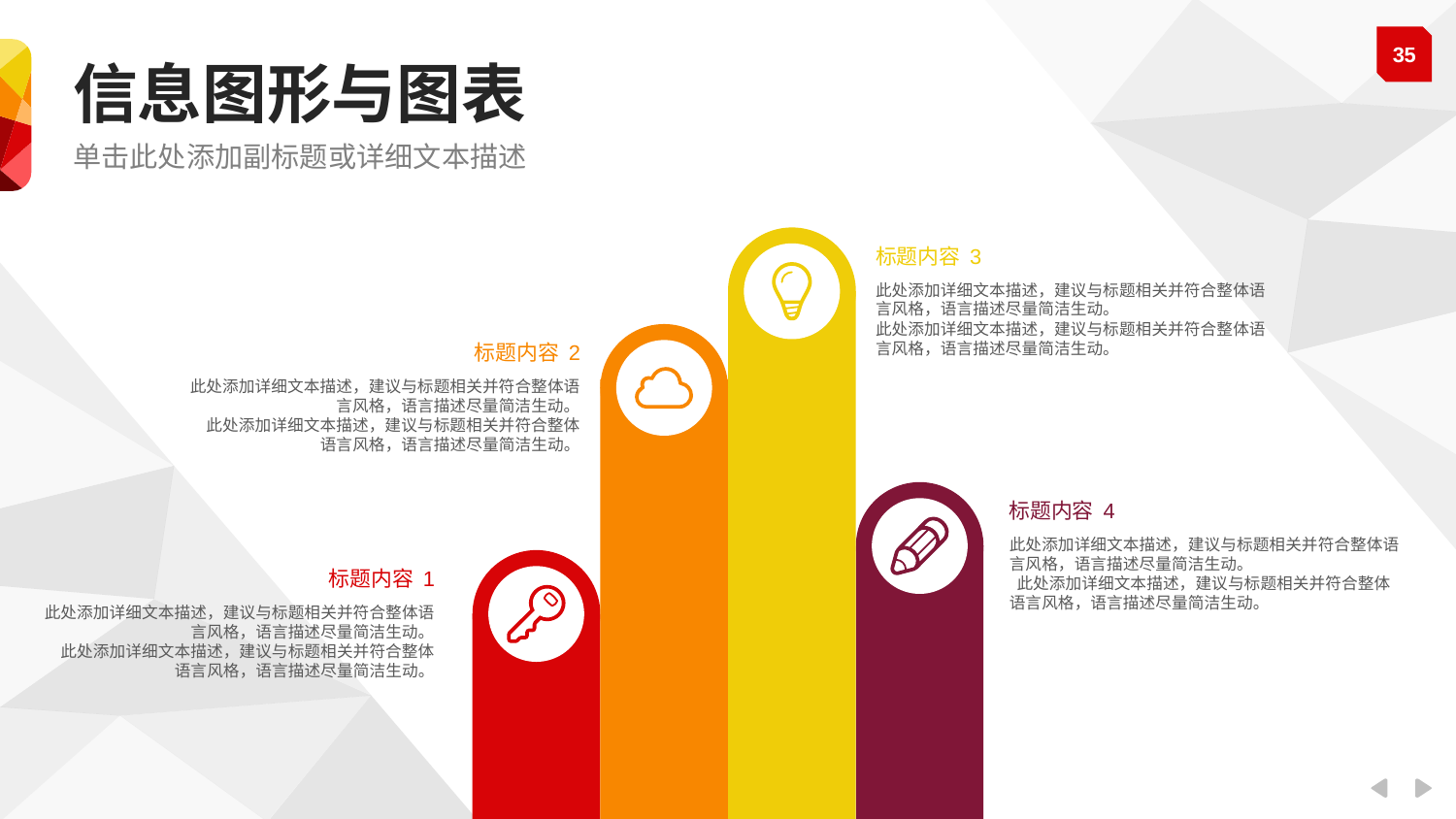

信息图形与图表
单击此处添加副标题或详细文本描述

标题内容 3
此处添加详细文本描述，建议与标题相关并符合整体语言风格，语言描述尽量简洁生动。
此处添加详细文本描述，建议与标题相关并符合整体语言风格，语言描述尽量简洁生动。

标题内容 2
此处添加详细文本描述，建议与标题相关并符合整体语言风格，语言描述尽量简洁生动。
 此处添加详细文本描述，建议与标题相关并符合整体语言风格，语言描述尽量简洁生动。

标题内容 4
此处添加详细文本描述，建议与标题相关并符合整体语言风格，语言描述尽量简洁生动。
 此处添加详细文本描述，建议与标题相关并符合整体语言风格，语言描述尽量简洁生动。

标题内容 1
此处添加详细文本描述，建议与标题相关并符合整体语言风格，语言描述尽量简洁生动。
 此处添加详细文本描述，建议与标题相关并符合整体语言风格，语言描述尽量简洁生动。